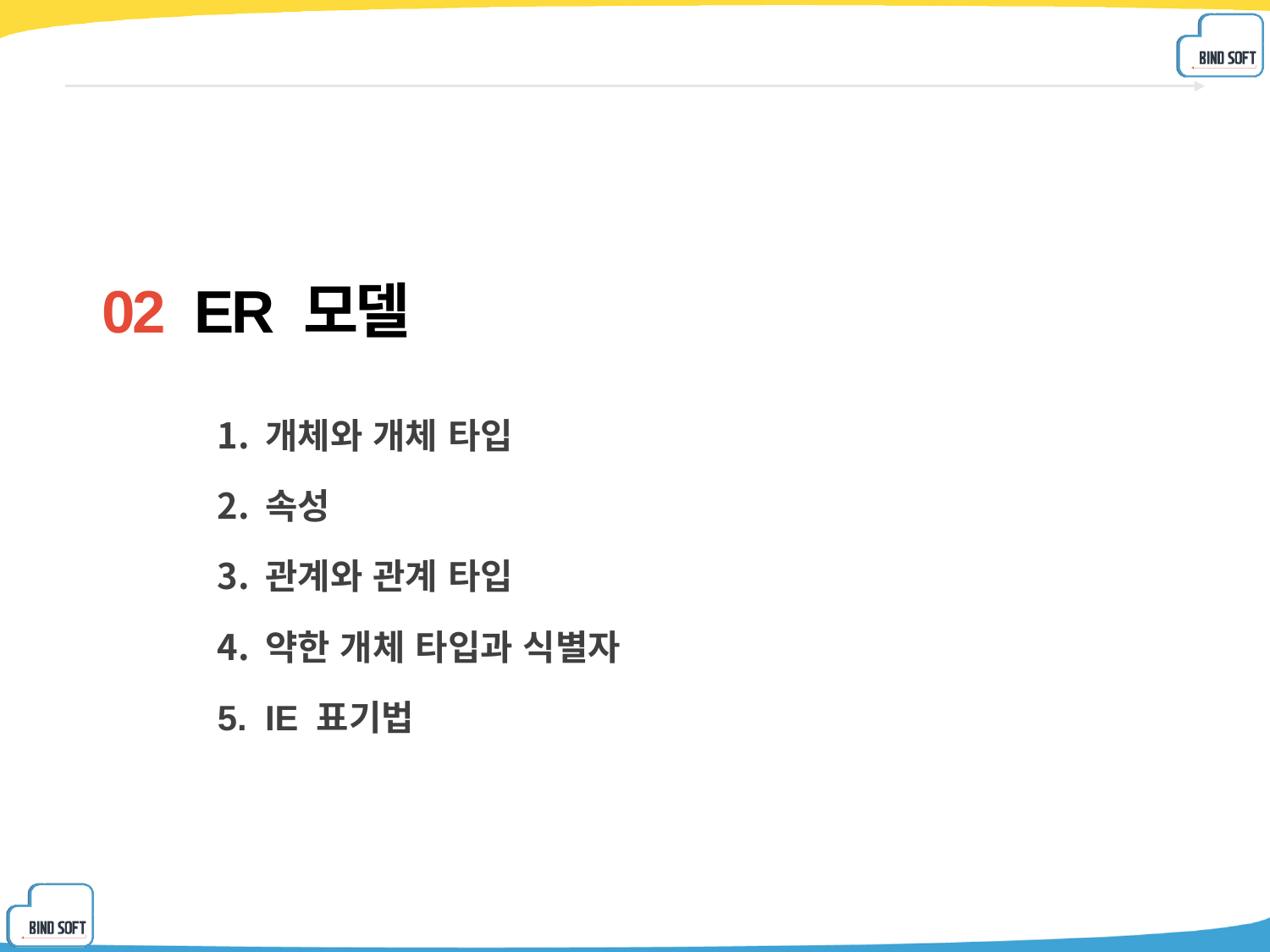

02  ER 모델
개체와 개체 타입
속성
관계와 관계 타입
약한 개체 타입과 식별자
IE 표기법